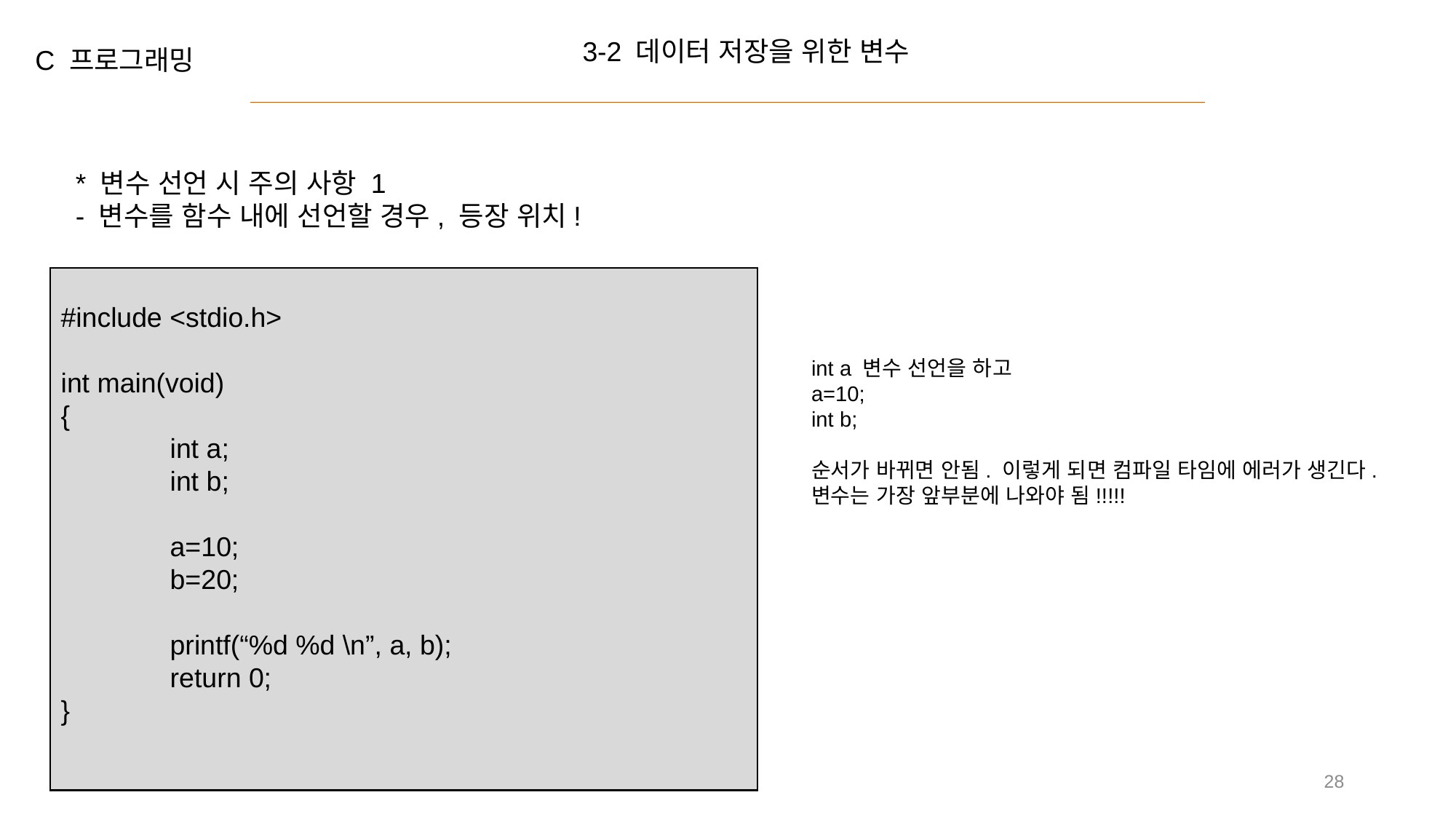

3-2 데이터 저장을 위한 변수
C 프로그래밍
* 변수 선언 시 주의 사항 1
- 변수를 함수 내에 선언할 경우, 등장 위치!
#include <stdio.h>

int main(void)
{
	int a;
	int b;

	a=10;
	b=20;

	printf(“%d %d \n”, a, b);
	return 0;
}

int a 변수 선언을 하고
a=10;
int b;

순서가 바뀌면 안됨. 이렇게 되면 컴파일 타임에 에러가 생긴다.
변수는 가장 앞부분에 나와야 됨!!!!!

28